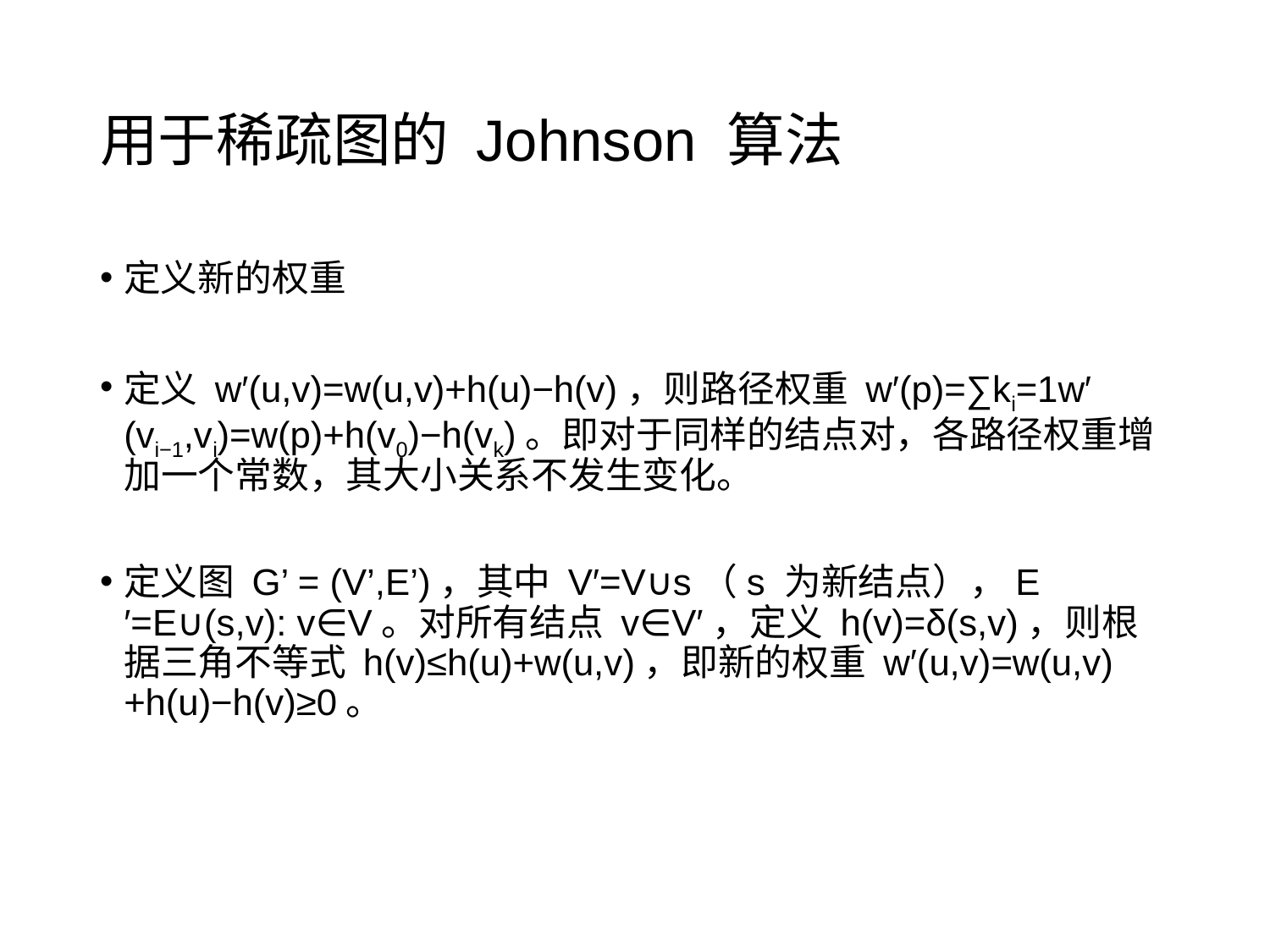

# 用于稀疏图的 Johnson 算法
定义新的权重

定义 w′(u,v)=w(u,v)+h(u)−h(v)，则路径权重 w′(p)=∑ki=1w′(vi−1,vi)=w(p)+h(v0)−h(vk)。即对于同样的结点对，各路径权重增加一个常数，其大小关系不发生变化。

定义图 G’ = (V’,E’)，其中 V′=V∪s（s 为新结点），E′=E∪(s,v): v∈V。对所有结点 v∈V′，定义 h(v)=δ(s,v)，则根据三角不等式 h(v)≤h(u)+w(u,v)，即新的权重 w′(u,v)=w(u,v)+h(u)−h(v)≥0。